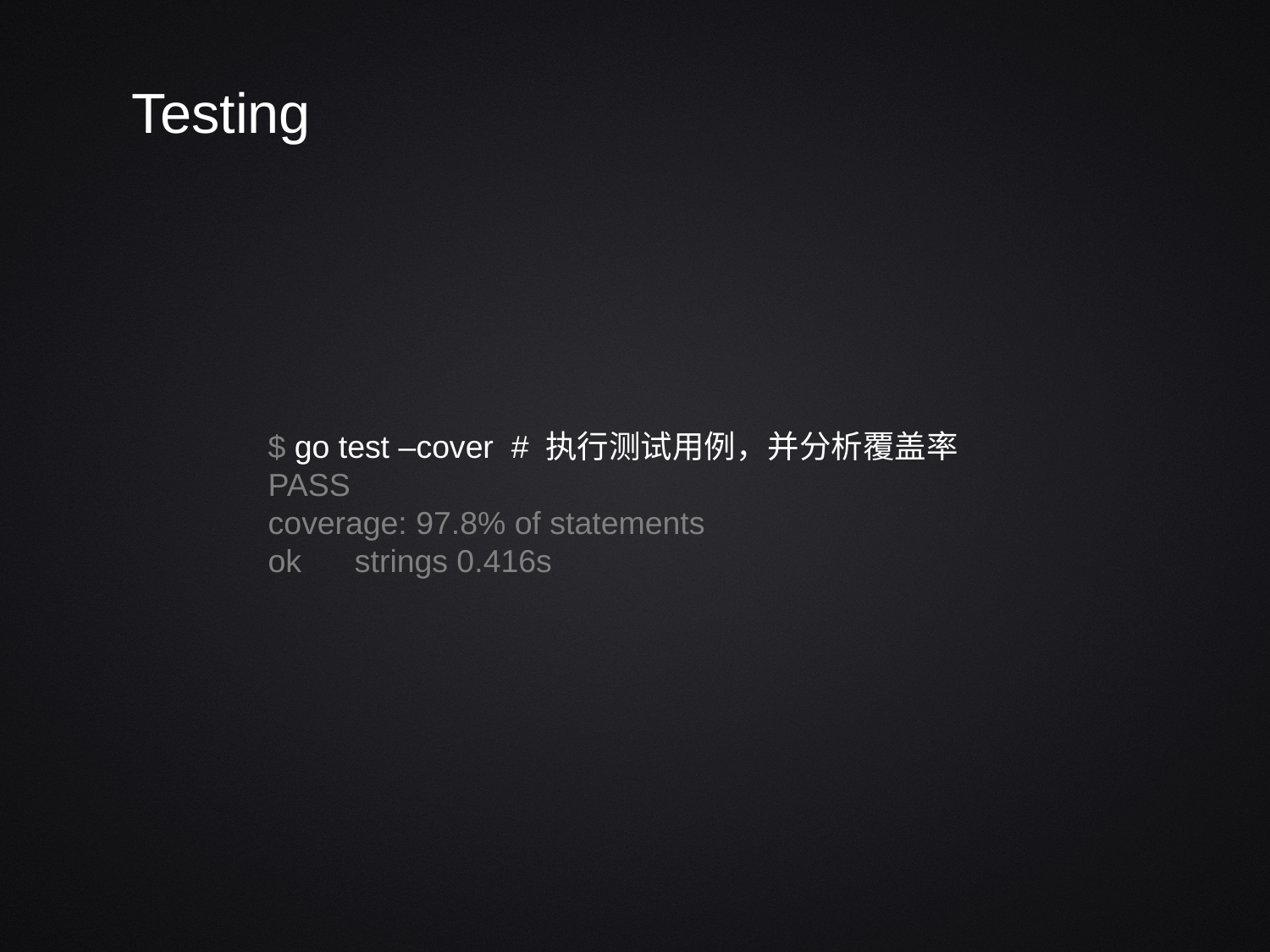

Testing
$ go test –cover  # 执行测试用例，并分析覆盖率
PASS
coverage: 97.8% of statements
ok      strings 0.416s